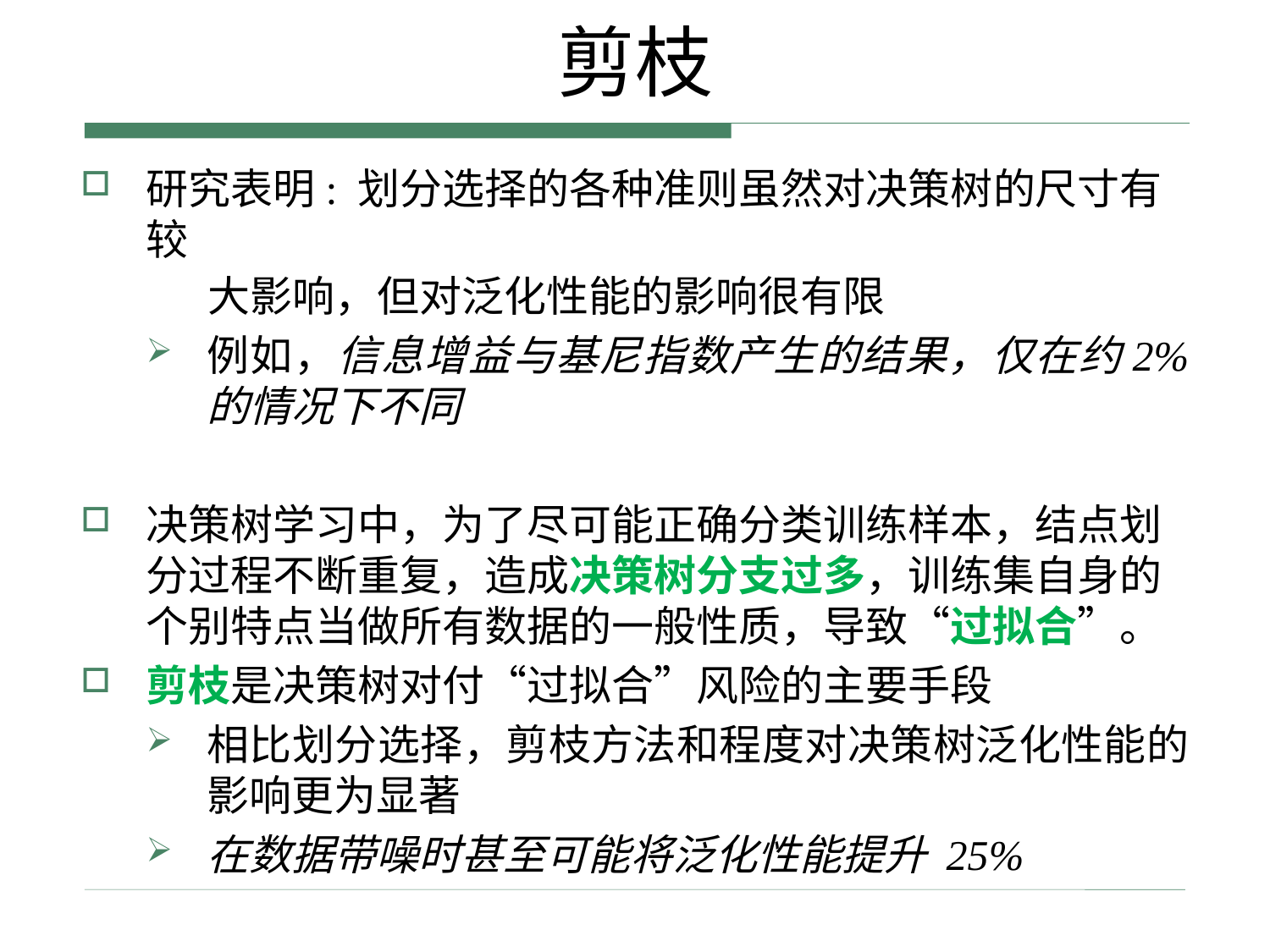

# 剪枝
研究表明: 划分选择的各种准则虽然对决策树的尺寸有较
	大影响，但对泛化性能的影响很有限
例如，信息增益与基尼指数产生的结果，仅在约2% 的情况下不同

决策树学习中，为了尽可能正确分类训练样本，结点划分过程不断重复，造成决策树分支过多，训练集自身的个别特点当做所有数据的一般性质，导致“过拟合”。
剪枝是决策树对付“过拟合”风险的主要手段
相比划分选择，剪枝方法和程度对决策树泛化性能的影响更为显著
在数据带噪时甚至可能将泛化性能提升 25%

35